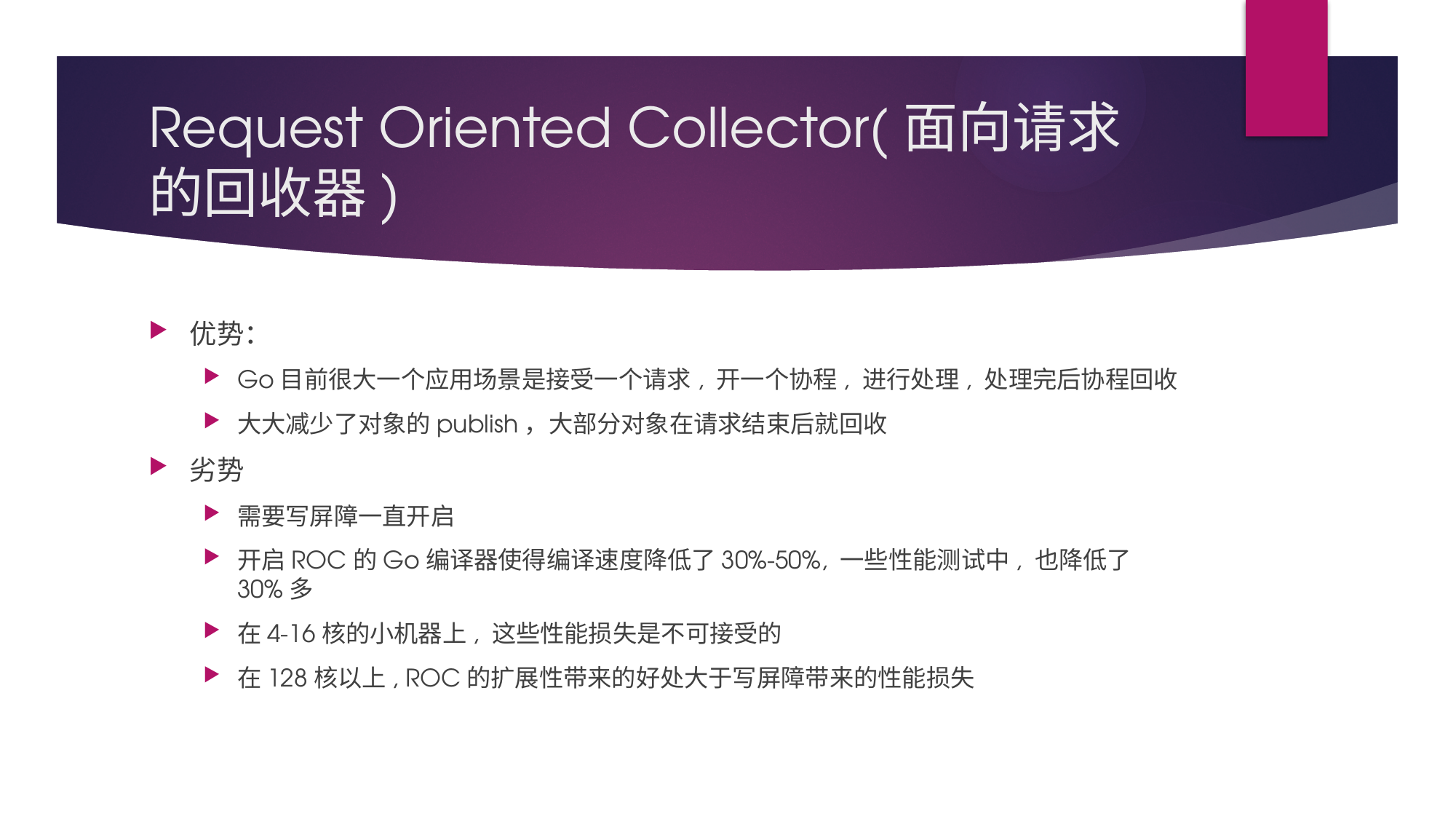

# Request Oriented Collector(面向请求的回收器)
优势：
Go目前很大一个应用场景是接受一个请求, 开一个协程, 进行处理, 处理完后协程回收
大大减少了对象的publish，大部分对象在请求结束后就回收
劣势
需要写屏障一直开启
开启ROC的Go编译器使得编译速度降低了30%-50%, 一些性能测试中, 也降低了30%多
在4-16核的小机器上, 这些性能损失是不可接受的
在128核以上, ROC的扩展性带来的好处大于写屏障带来的性能损失